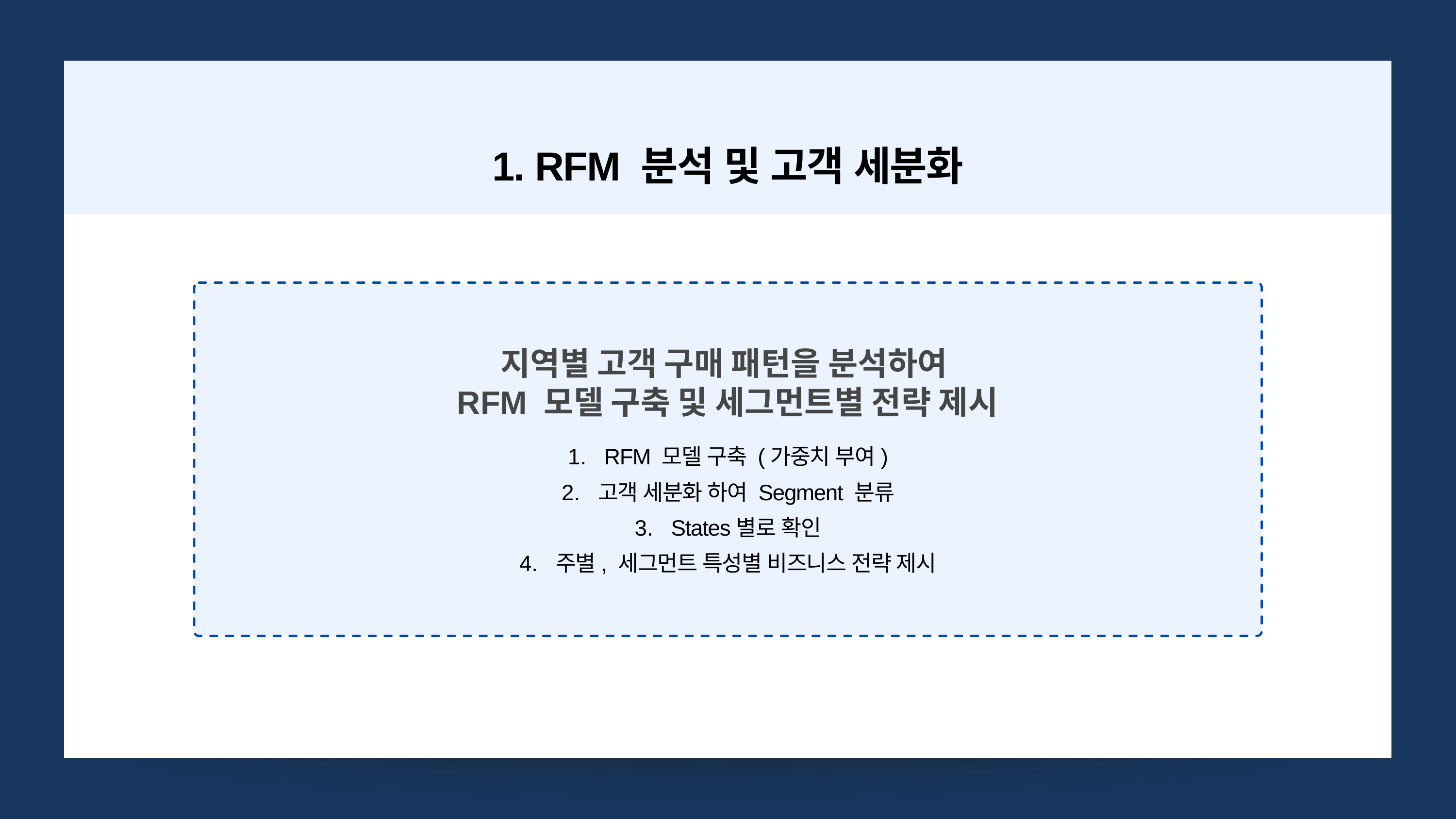

1. RFM 분석 및 고객 세분화

지역별 고객 구매 패턴을 분석하여
RFM 모델 구축 및 세그먼트별 전략 제시
RFM 모델 구축 (가중치 부여)
고객 세분화 하여 Segment 분류
States별로 확인
주별, 세그먼트 특성별 비즈니스 전략 제시